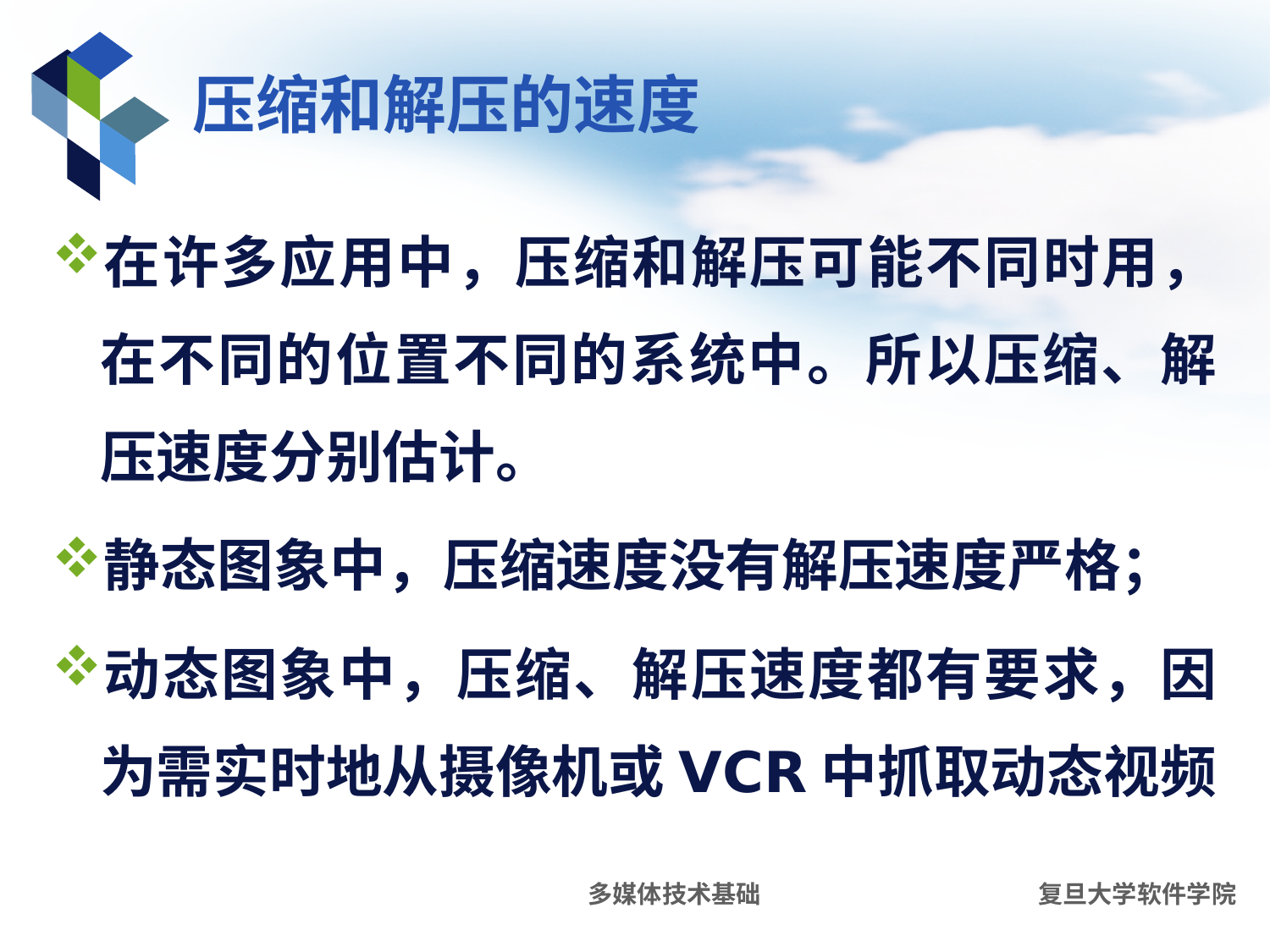

# 压缩和解压的速度
在许多应用中，压缩和解压可能不同时用，在不同的位置不同的系统中。所以压缩、解压速度分别估计。
静态图象中，压缩速度没有解压速度严格；
动态图象中，压缩、解压速度都有要求，因为需实时地从摄像机或VCR中抓取动态视频

多媒体技术基础